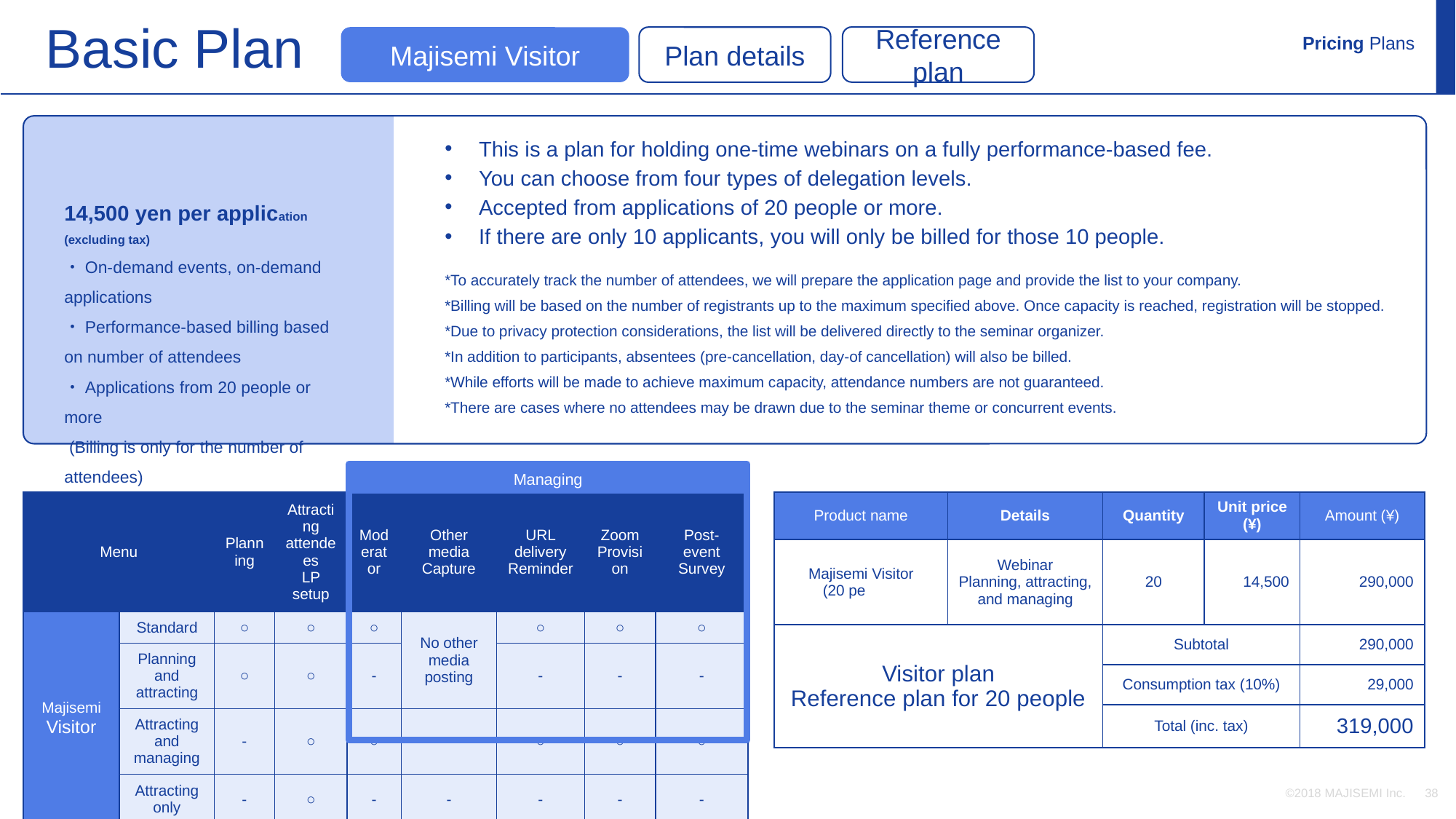

Basic Plan
Pricing Plans
Reference plan
Majisemi Visitor
Plan details

This is a plan for holding one-time webinars on a fully performance-based fee.
You can choose from four types of delegation levels.
Accepted from applications of 20 people or more.
If there are only 10 applicants, you will only be billed for those 10 people.
14,500 yen per application (excluding tax)
・On-demand events, on-demand applications
・Performance-based billing based on number of attendees
・Applications from 20 people or more
 (Billing is only for the number of attendees)
*To accurately track the number of attendees, we will prepare the application page and provide the list to your company.
*Billing will be based on the number of registrants up to the maximum specified above. Once capacity is reached, registration will be stopped.
*Due to privacy protection considerations, the list will be delivered directly to the seminar organizer.
*In addition to participants, absentees (pre-cancellation, day-of cancellation) will also be billed.
*While efforts will be made to achieve maximum capacity, attendance numbers are not guaranteed.
*There are cases where no attendees may be drawn due to the seminar theme or concurrent events.
Managing
Managing
| Product name | Details | Quantity | Unit price (¥) | Amount (¥) |
| --- | --- | --- | --- | --- |
| Majisemi Visitor (20 people) | Webinar Planning, attracting, and managing | 20 | 14,500 | 290,000 |
| Visitor plan Reference plan for 20 people |  | Subtotal |  | 290,000 |
|  |  | Consumption tax (10%) |  | 29,000 |
|  |  | Total (inc. tax) |  | 319,000 |
| Menu |  | Planning | Attracting attendees LP setup | Moderator | Other media Capture | URL delivery Reminder | Zoom Provision | Post-event Survey |
| --- | --- | --- | --- | --- | --- | --- | --- | --- |
| Majisemi Visitor | Standard | ○ | ○ | ○ | No other media posting | ○ | ○ | ○ |
|  | Planning and attracting | ○ | ○ | - |  | - | - | - |
|  | Attracting and managing | - | ○ | ○ | - | ○ | ○ | ○ |
|  | Attracting only | - | ○ | - | - | - | - | - |
©2018 MAJISEMI Inc.
38